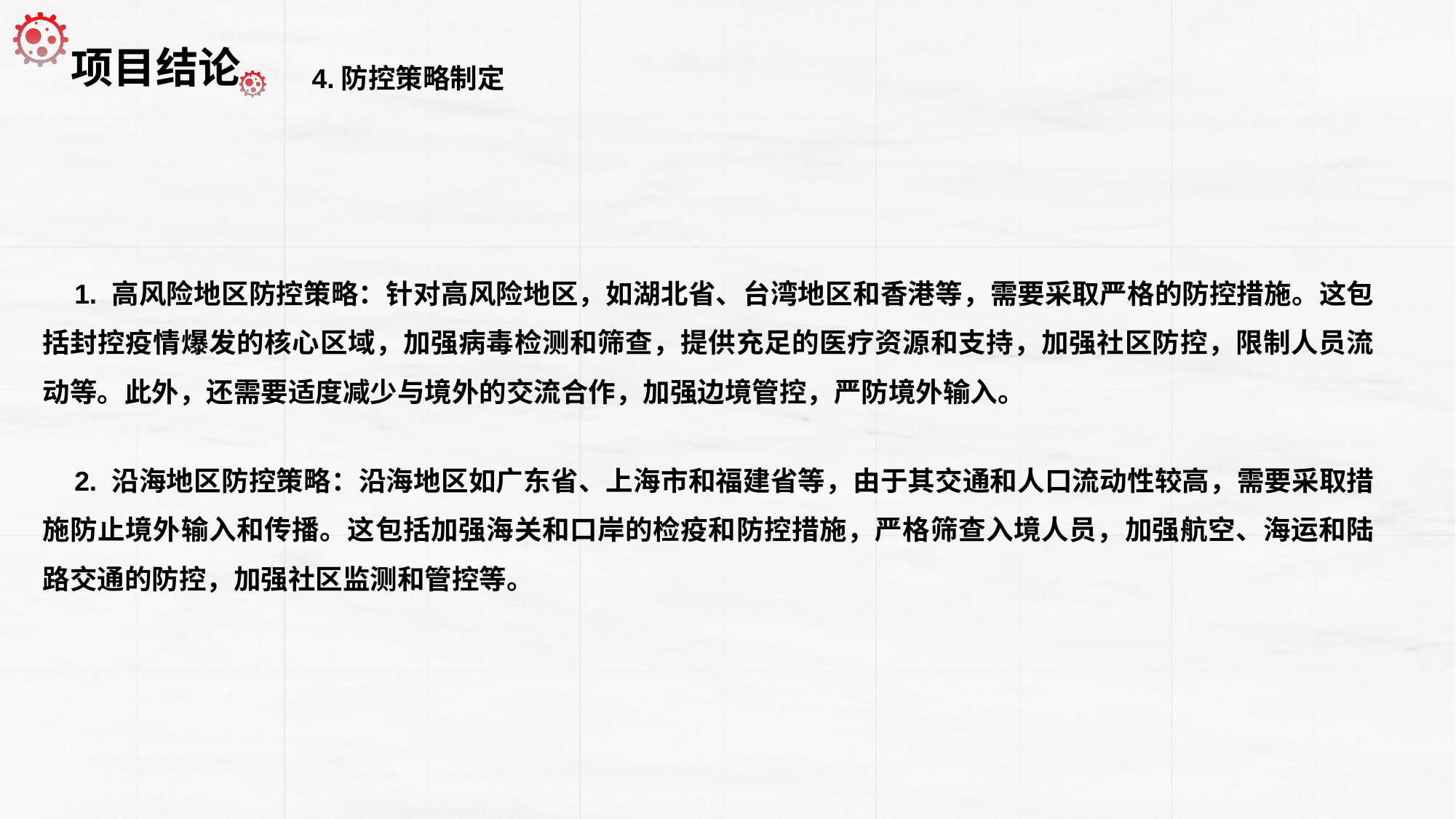

4.防控策略制定

 项目结论

1. 高风险地区防控策略：针对高风险地区，如湖北省、台湾地区和香港等，需要采取严格的防控措施。这包括封控疫情爆发的核心区域，加强病毒检测和筛查，提供充足的医疗资源和支持，加强社区防控，限制人员流动等。此外，还需要适度减少与境外的交流合作，加强边境管控，严防境外输入。
2. 沿海地区防控策略：沿海地区如广东省、上海市和福建省等，由于其交通和人口流动性较高，需要采取措施防止境外输入和传播。这包括加强海关和口岸的检疫和防控措施，严格筛查入境人员，加强航空、海运和陆路交通的防控，加强社区监测和管控等。